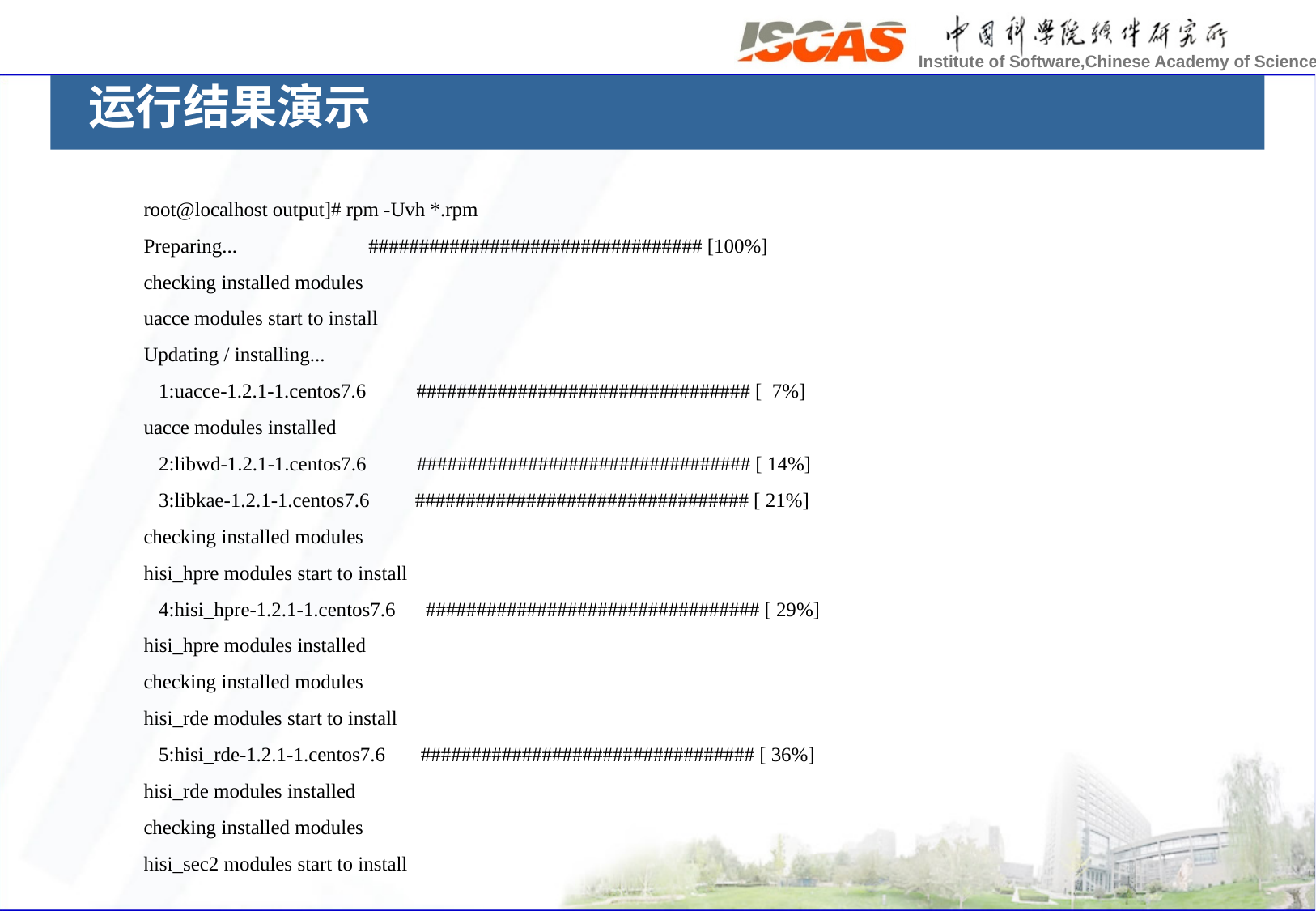

运行结果演示
root@localhost output]# rpm -Uvh *.rpm
Preparing...                          ################################# [100%]
checking installed modules
uacce modules start to install
Updating / installing...
   1:uacce-1.2.1-1.centos7.6          ################################# [  7%]
uacce modules installed
   2:libwd-1.2.1-1.centos7.6          ################################# [ 14%]
   3:libkae-1.2.1-1.centos7.6         ################################# [ 21%]
checking installed modules
hisi_hpre modules start to install
   4:hisi_hpre-1.2.1-1.centos7.6      ################################# [ 29%]
hisi_hpre modules installed
checking installed modules
hisi_rde modules start to install
   5:hisi_rde-1.2.1-1.centos7.6       ################################# [ 36%]
hisi_rde modules installed
checking installed modules
hisi_sec2 modules start to install